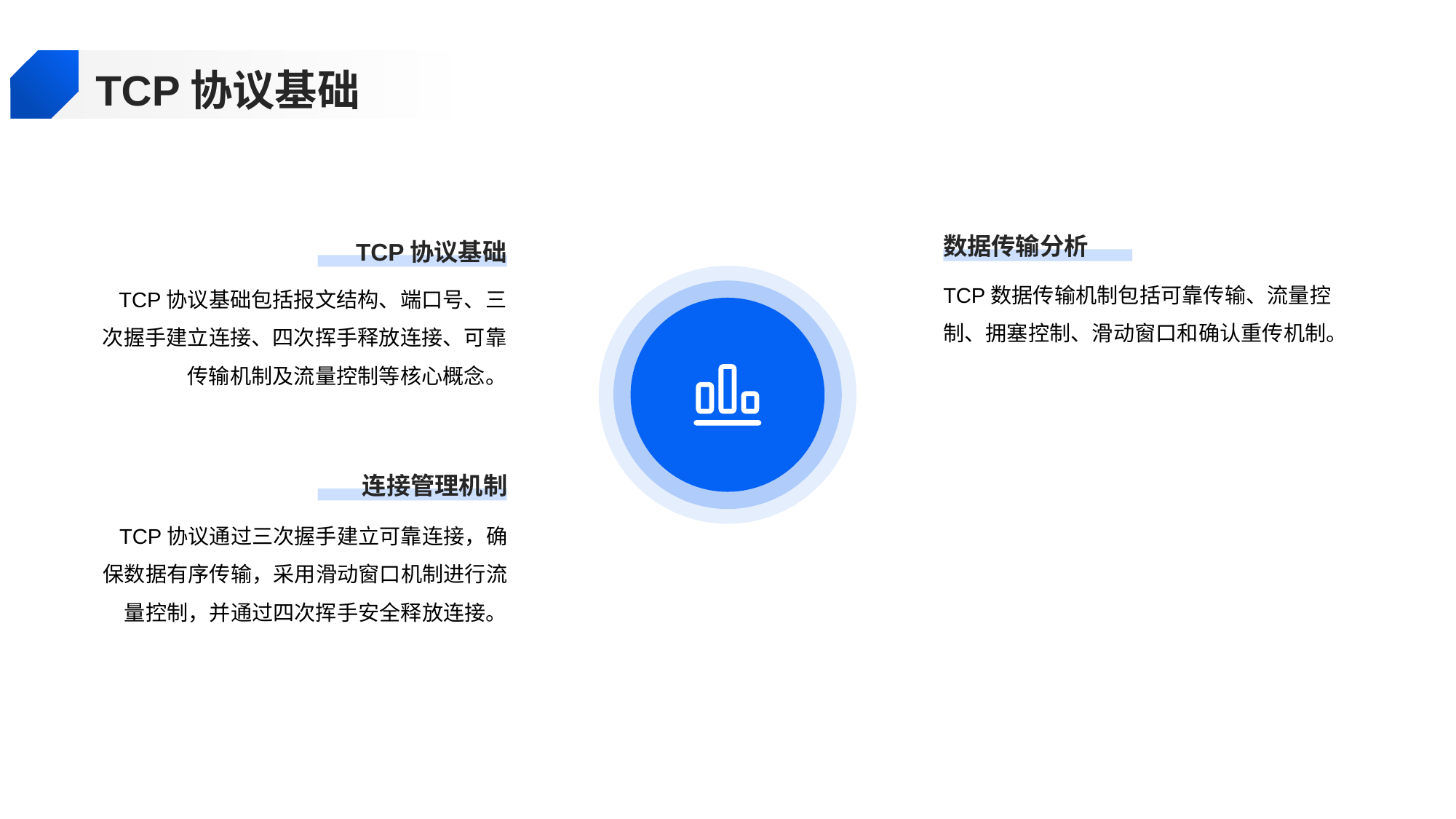

TCP协议基础
数据传输分析
TCP协议基础

TCP数据传输机制包括可靠传输、流量控制、拥塞控制、滑动窗口和确认重传机制。
TCP协议基础包括报文结构、端口号、三次握手建立连接、四次挥手释放连接、可靠传输机制及流量控制等核心概念。

连接管理机制

TCP协议通过三次握手建立可靠连接，确保数据有序传输，采用滑动窗口机制进行流量控制，并通过四次挥手安全释放连接。